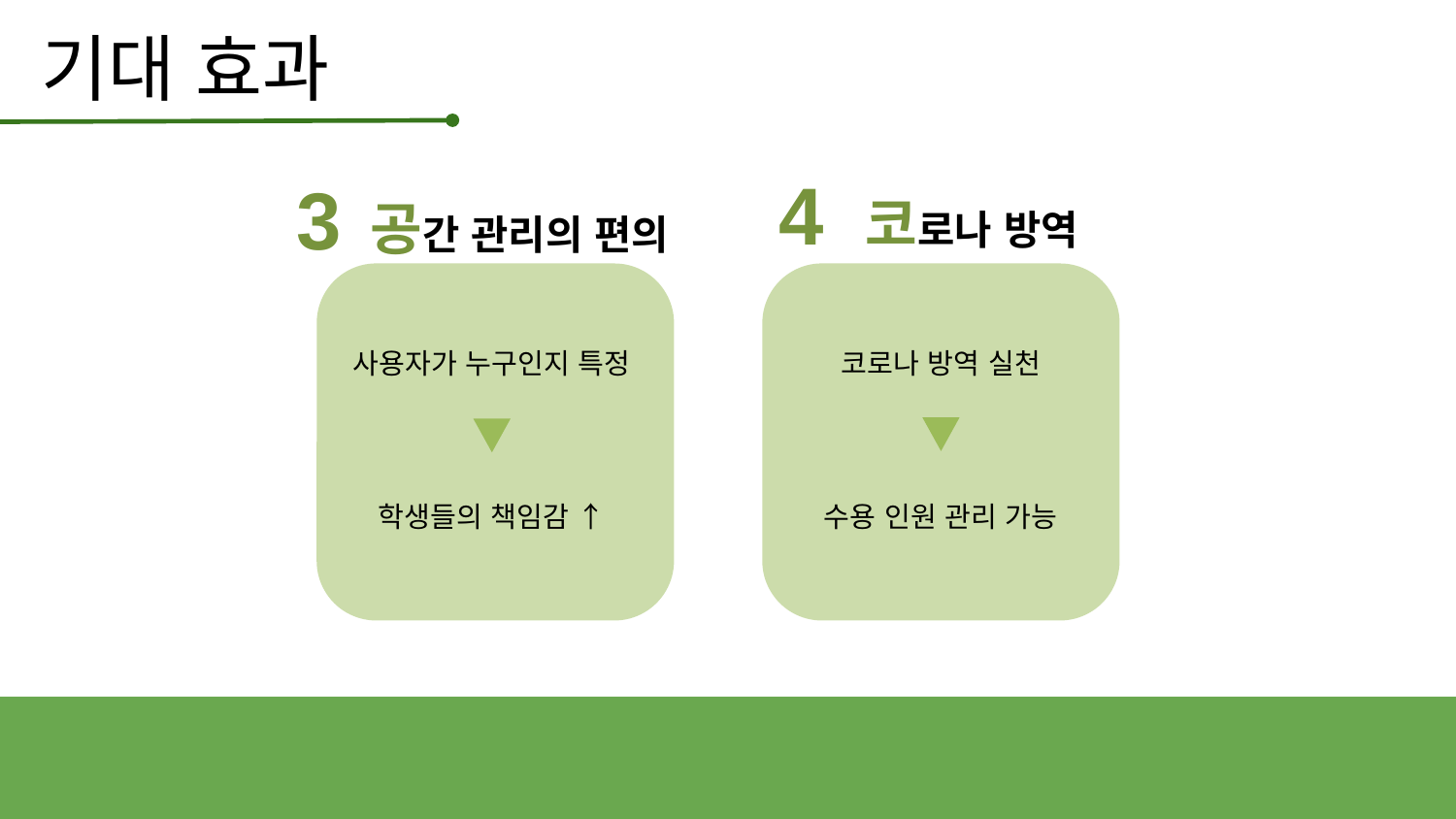

기대 효과
4 코로나 방역
3 공간 관리의 편의

코로나 방역 실천

수용 인원 관리 가능
사용자가 누구인지 특정

학생들의 책임감 ↑